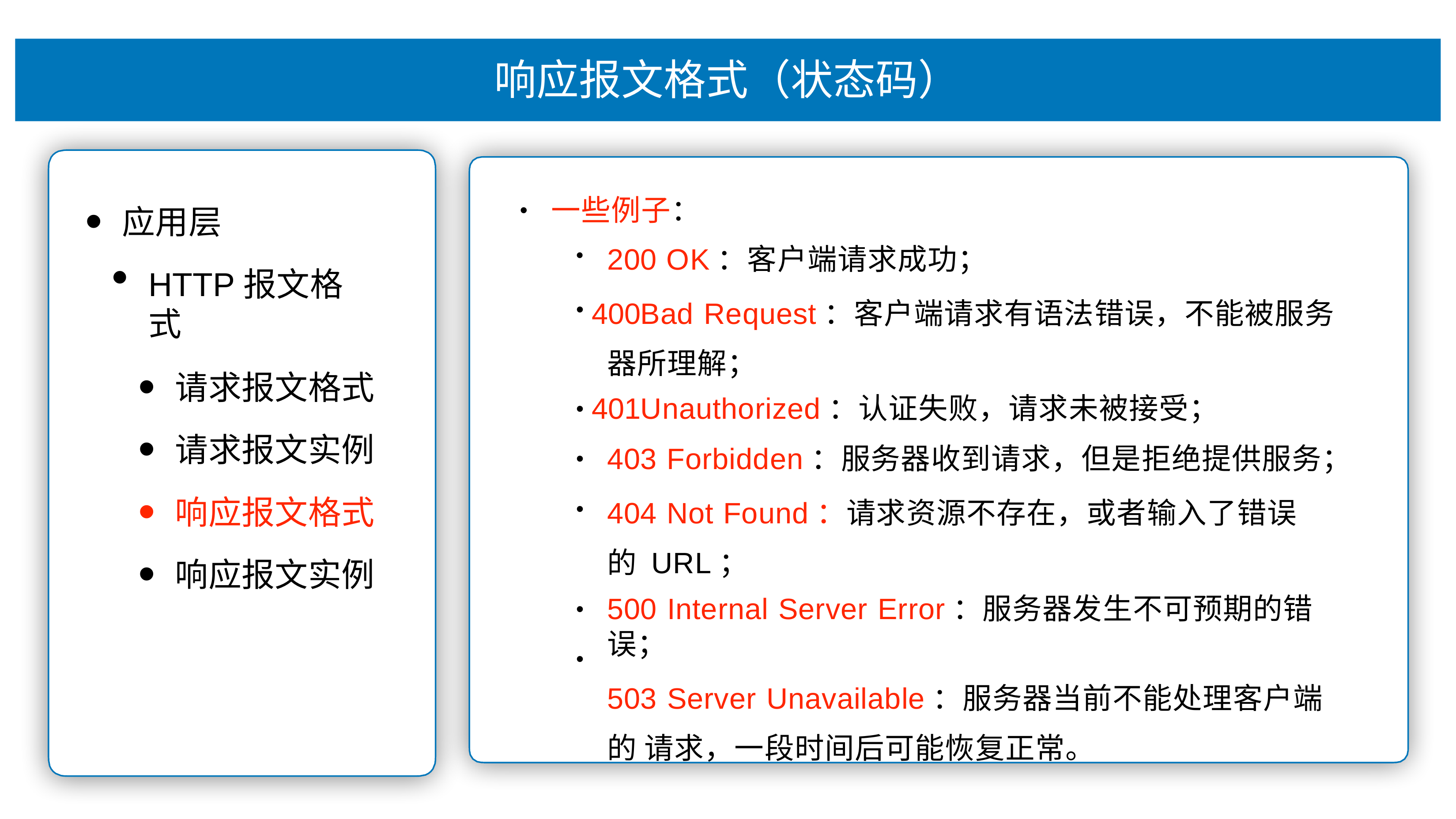

# 响应报⽂格式（状态码）

⼀些例⼦：
•
应⽤层
HTTP报⽂格式
请求报⽂格式
请求报⽂实例
响应报⽂格式
响应报⽂实例
200 OK：客户端请求成功；
Bad Request：客户端请求有语法错误，不能被服务 器所理解；
Unauthorized：认证失败，请求未被接受；
403 Forbidden：服务器收到请求，但是拒绝提供服务；
404 Not Found：请求资源不存在，或者输⼊了错误的 URL；
500 Internal Server Error：服务器发⽣不可预期的错误；
503 Server Unavailable：服务器当前不能处理客户端的 请求，⼀段时间后可能恢复正常。
•
•
•
•
•
•